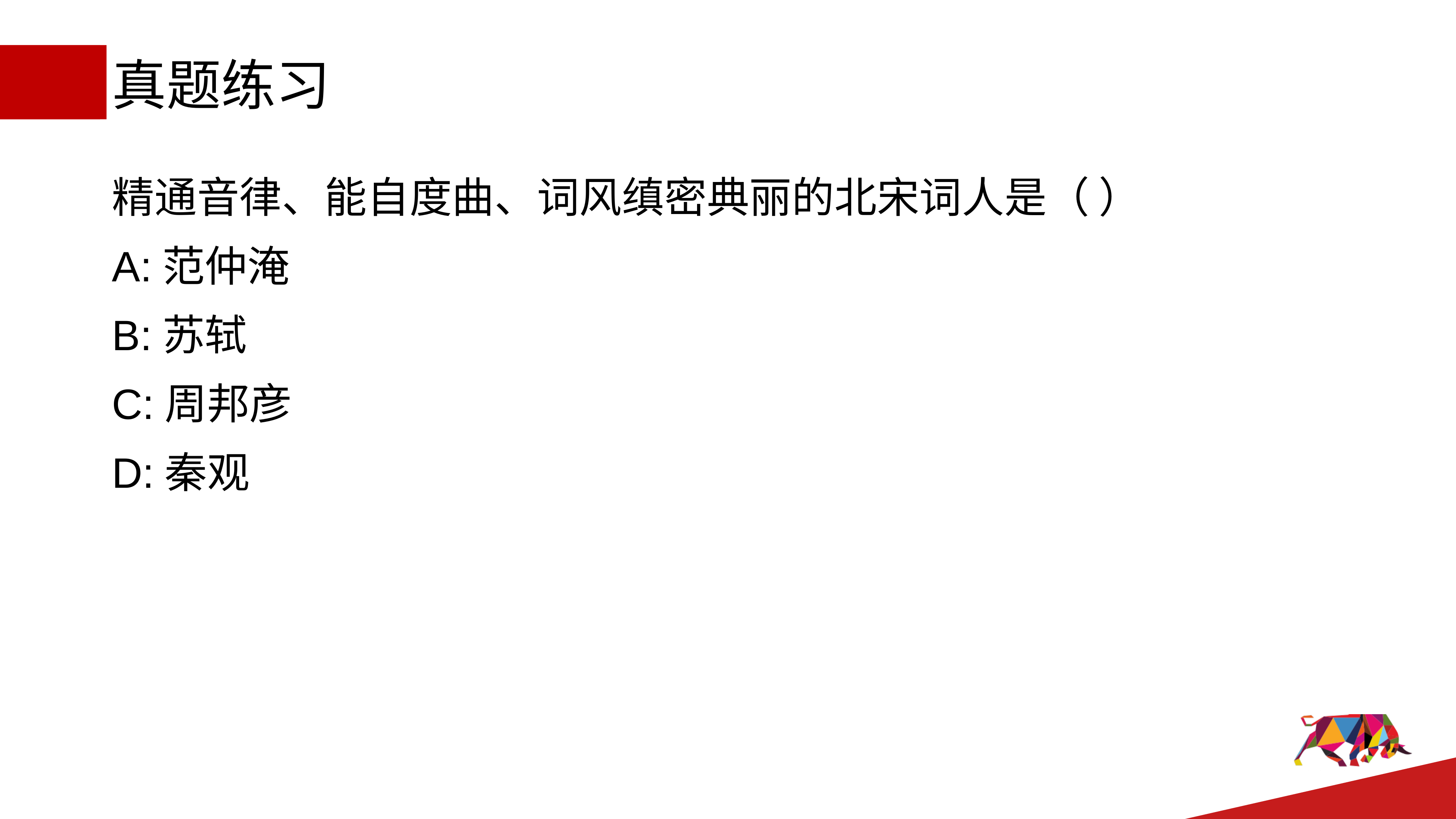

# 真题练习
精通音律、能自度曲、词风缜密典丽的北宋词人是（ ）
A:范仲淹
B:苏轼
C:周邦彦
D:秦观